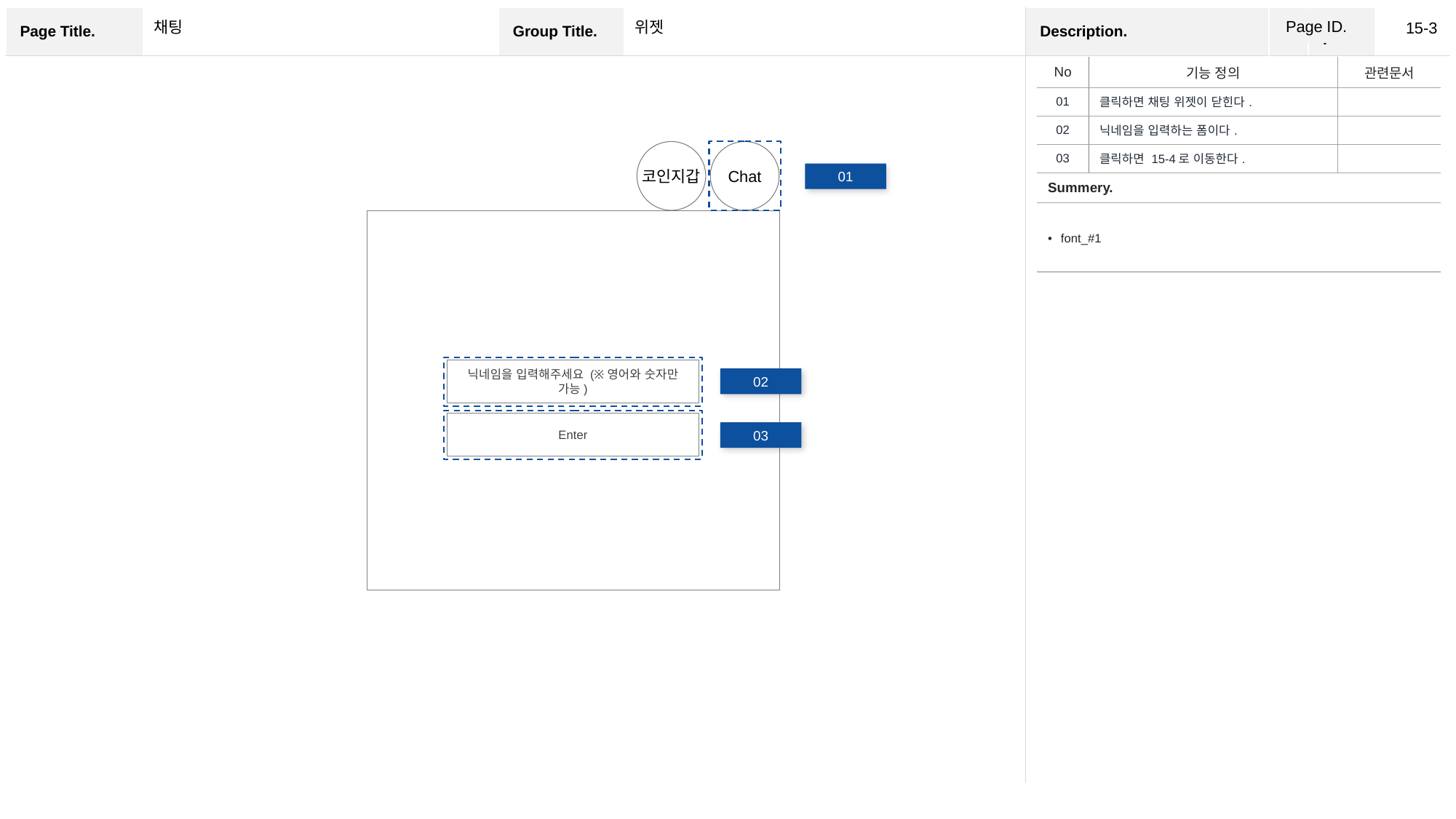

Page ID.
15-3
채팅
위젯
| No | 기능 정의 | 관련문서 |
| --- | --- | --- |
| 01 | 클릭하면 채팅 위젯이 닫힌다. |  |
| 02 | 닉네임을 입력하는 폼이다. |  |
| 03 | 클릭하면 15-4로 이동한다. |  |
| Summery. |  |  |
| font\_#1 |  |  |

코인지갑
Chat
01

닉네임을 입력해주세요 (※영어와 숫자만 가능)
02

Enter
03